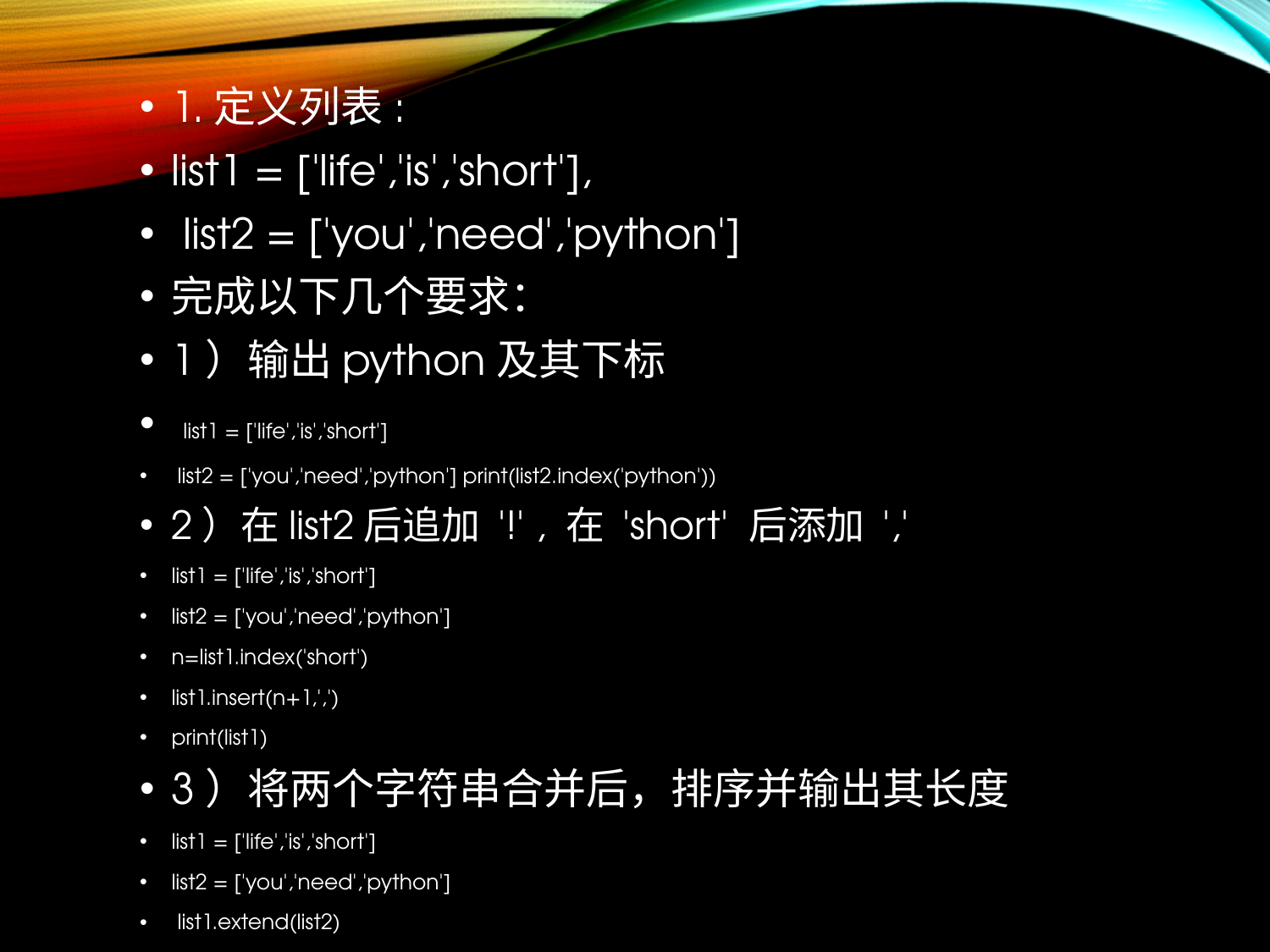

1.定义列表:
list1 = ['life','is','short'],
 list2 = ['you','need','python']
完成以下几个要求：
1）输出python及其下标
 list1 = ['life','is','short']
 list2 = ['you','need','python'] print(list2.index('python'))
2）在list2后追加 '!' , 在 'short' 后添加 ','
list1 = ['life','is','short']
list2 = ['you','need','python']
n=list1.index('short')
list1.insert(n+1,',')
print(list1)
3）将两个字符串合并后，排序并输出其长度
list1 = ['life','is','short']
list2 = ['you','need','python']
 list1.extend(list2)
print(len(list1))
print(list1,list1.sort())